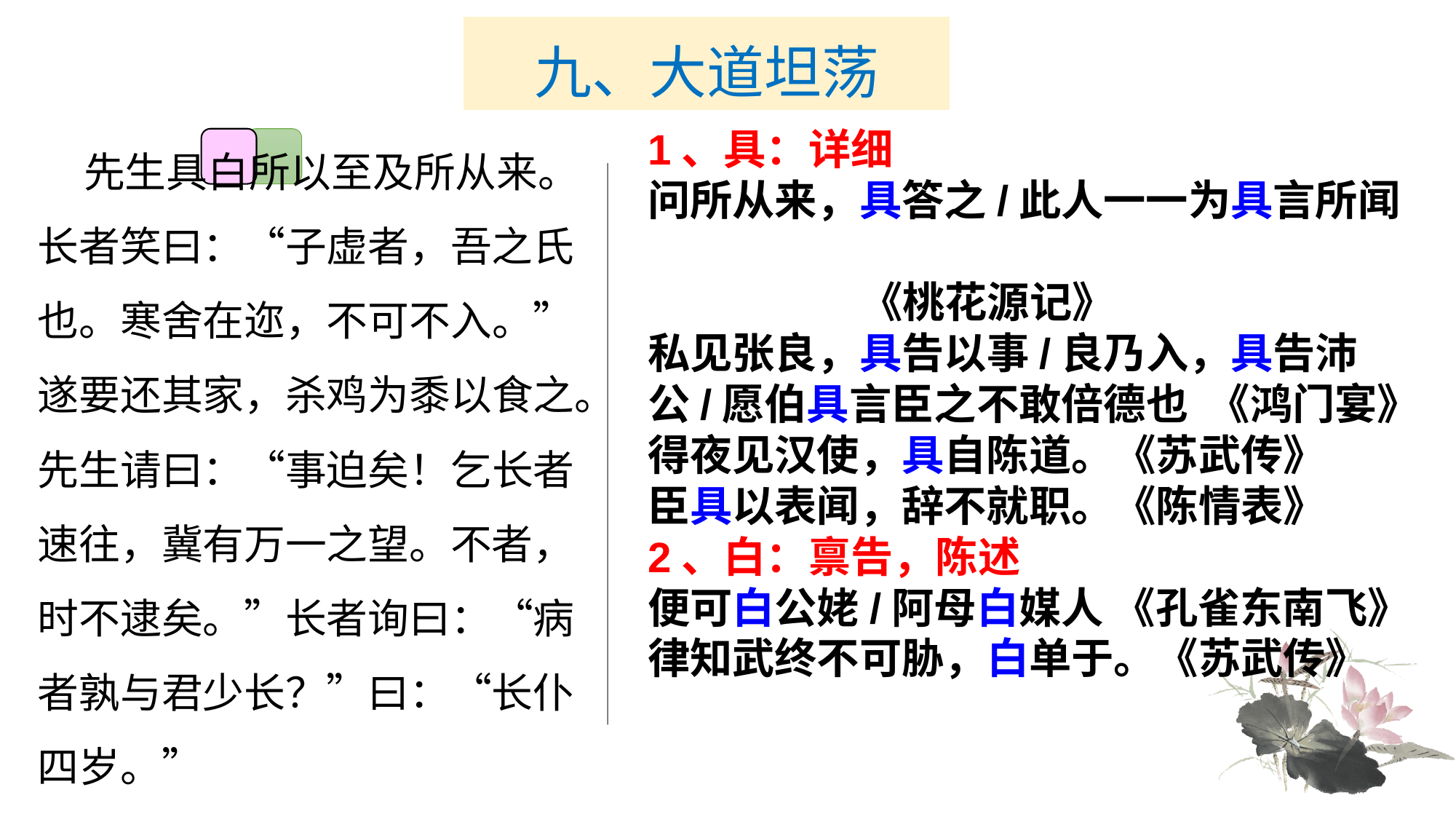

# 九、大道坦荡
    先生具白所以至及所从来。长者笑曰：“子虚者，吾之氏也。寒舍在迩，不可不入。”遂要还其家，杀鸡为黍以食之。先生请曰：“事迫矣！乞长者速往，冀有万一之望。不者，时不逮矣。”长者询曰：“病者孰与君少长？”曰：“长仆四岁。”
1、具：详细
问所从来，具答之/此人一一为具言所闻
                     《桃花源记》
私见张良，具告以事/良乃入，具告沛公/愿伯具言臣之不敢倍德也  《鸿门宴》
得夜见汉使，具自陈道。《苏武传》
臣具以表闻，辞不就职。《陈情表》
2、白：禀告，陈述
便可白公姥/阿母白媒人 《孔雀东南飞》
律知武终不可胁，白单于。《苏武传》